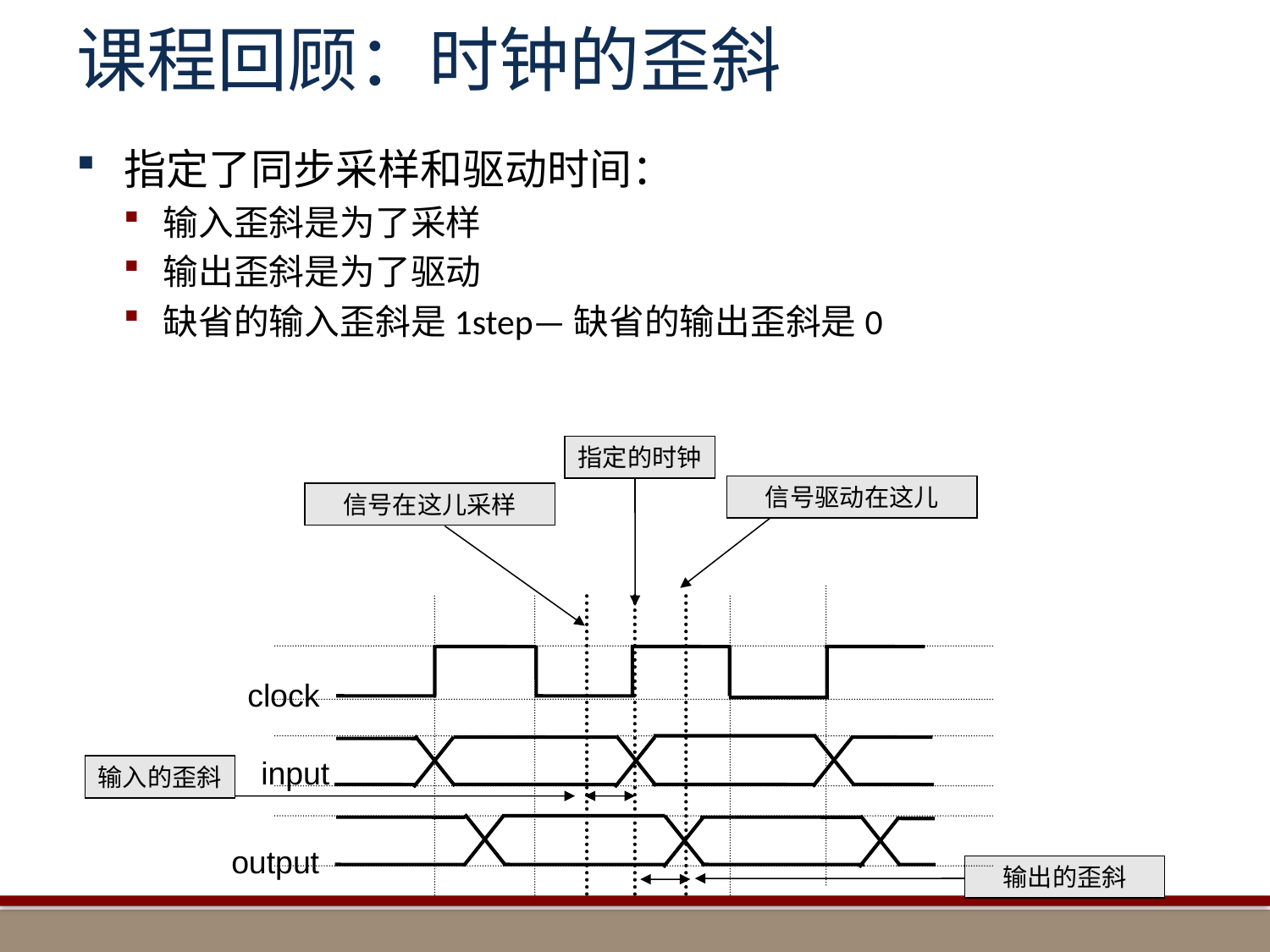

# 课程回顾：时钟的歪斜
指定了同步采样和驱动时间：
输入歪斜是为了采样
输出歪斜是为了驱动
缺省的输入歪斜是1step—缺省的输出歪斜是0

指定的时钟

信号驱动在这儿
信号在这儿采样

clock

input
输入的歪斜

output
输出的歪斜